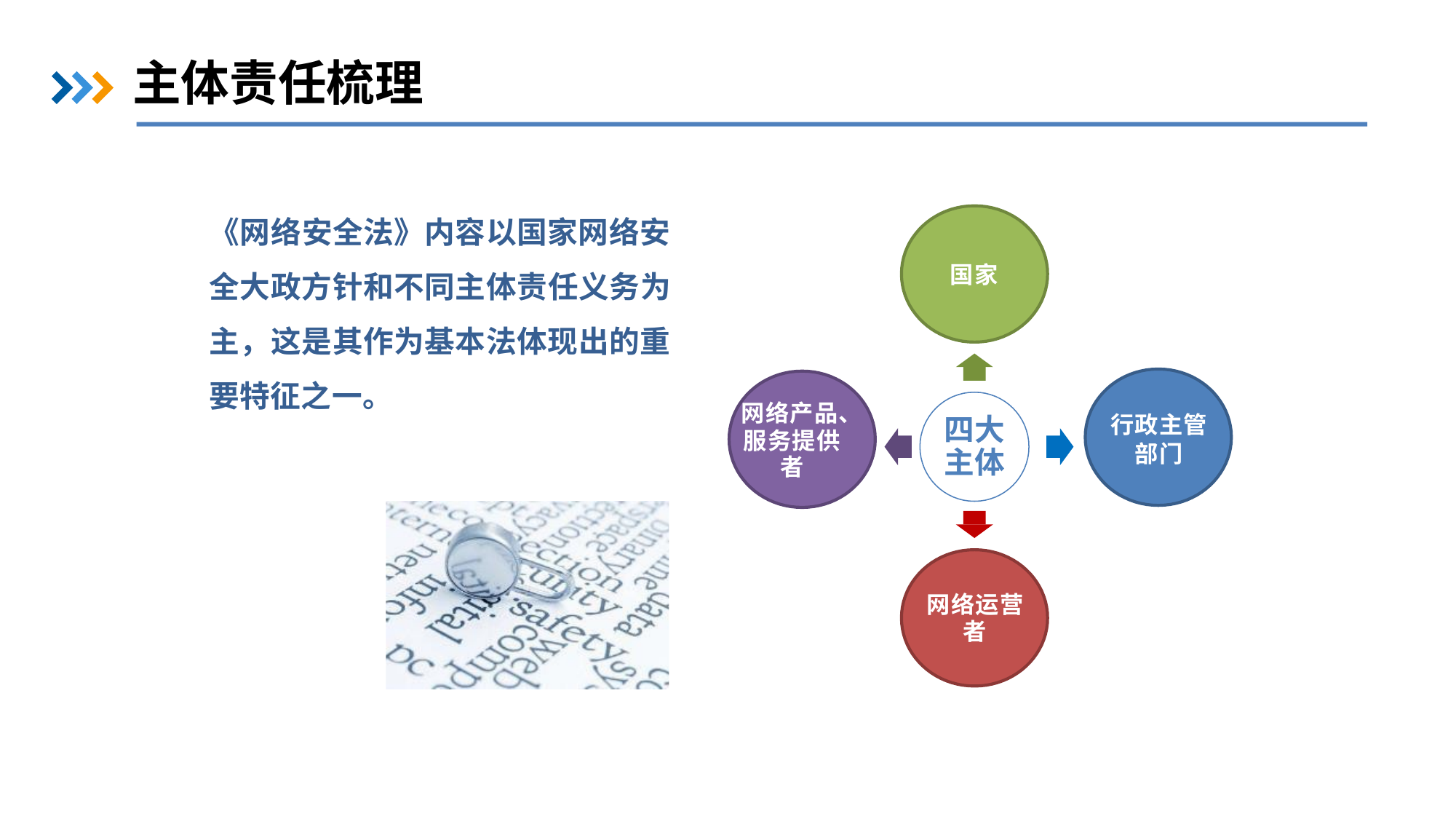

主体责任梳理
《网络安全法》内容以国家网络安 全大政方针和不同主体责任义务为 主，这是其作为基本法体现出的重要特征之一。

国家

网络产品、
服务提供 者

四大 主体
行政主管
部门

网络运营
者